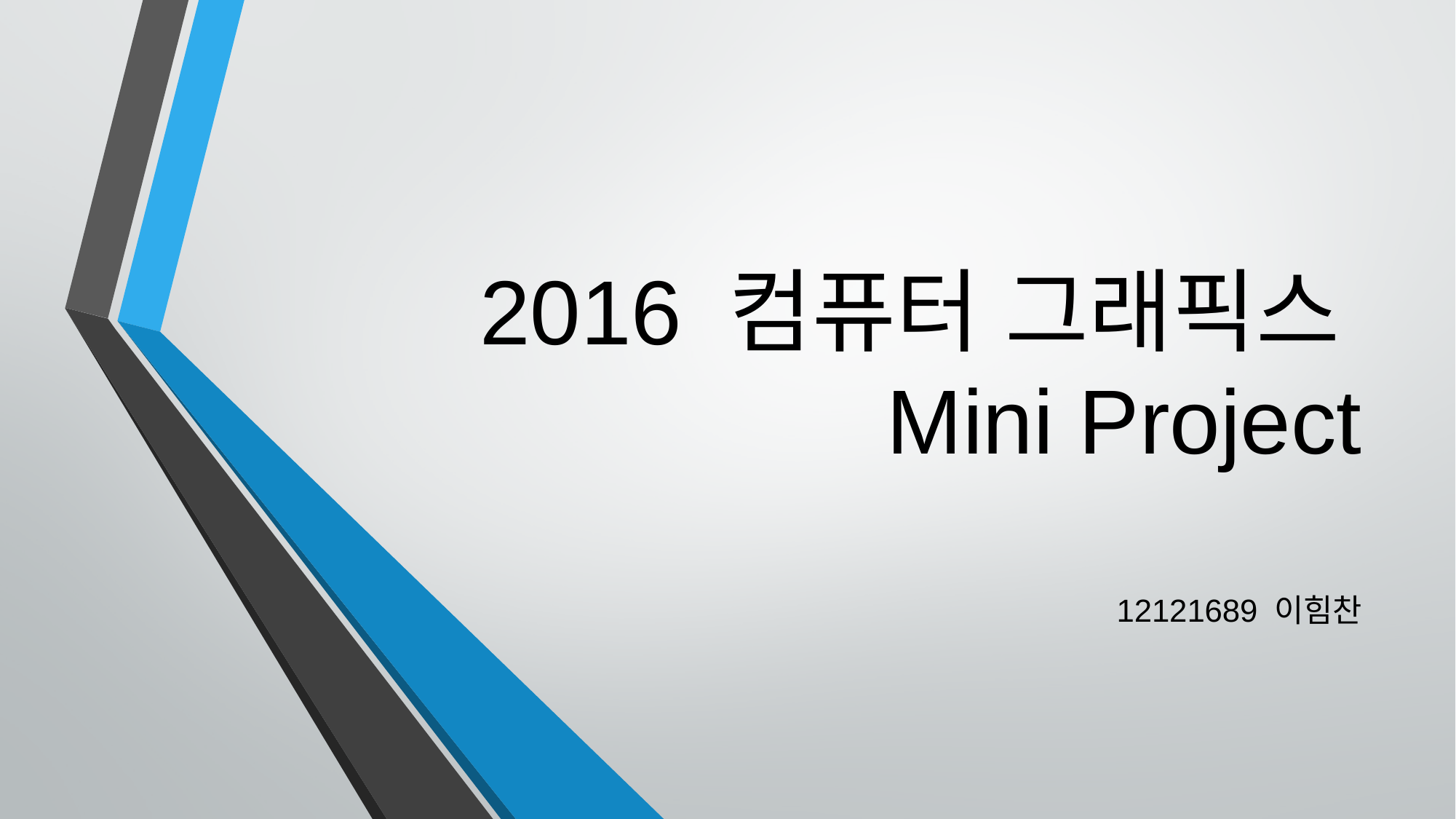

# 2016 컴퓨터 그래픽스Mini Project

12121689 이힘찬